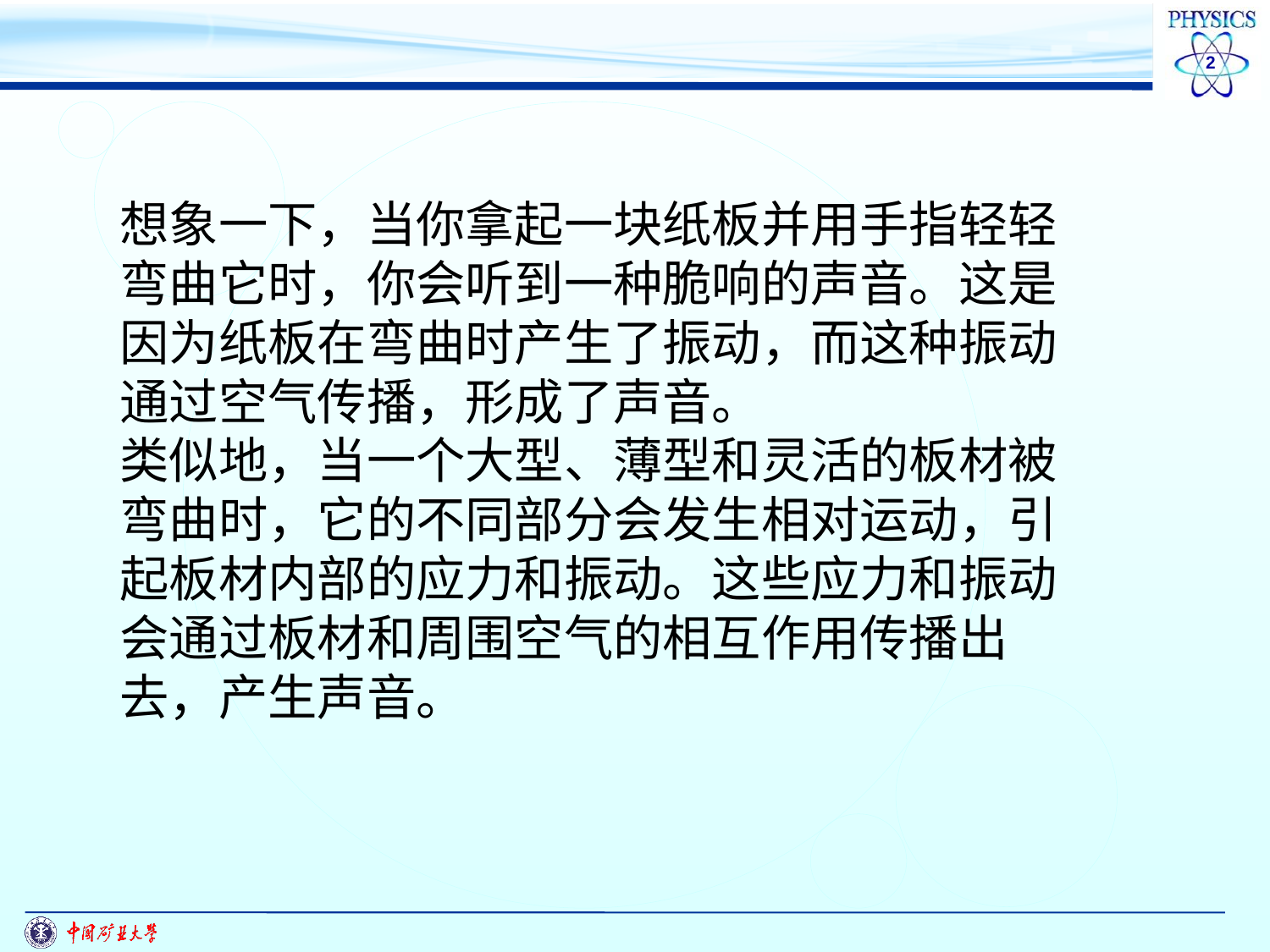

想象一下，当你拿起一块纸板并用手指轻轻弯曲它时，你会听到一种脆响的声音。这是因为纸板在弯曲时产生了振动，而这种振动通过空气传播，形成了声音。
类似地，当一个大型、薄型和灵活的板材被弯曲时，它的不同部分会发生相对运动，引起板材内部的应力和振动。这些应力和振动会通过板材和周围空气的相互作用传播出去，产生声音。